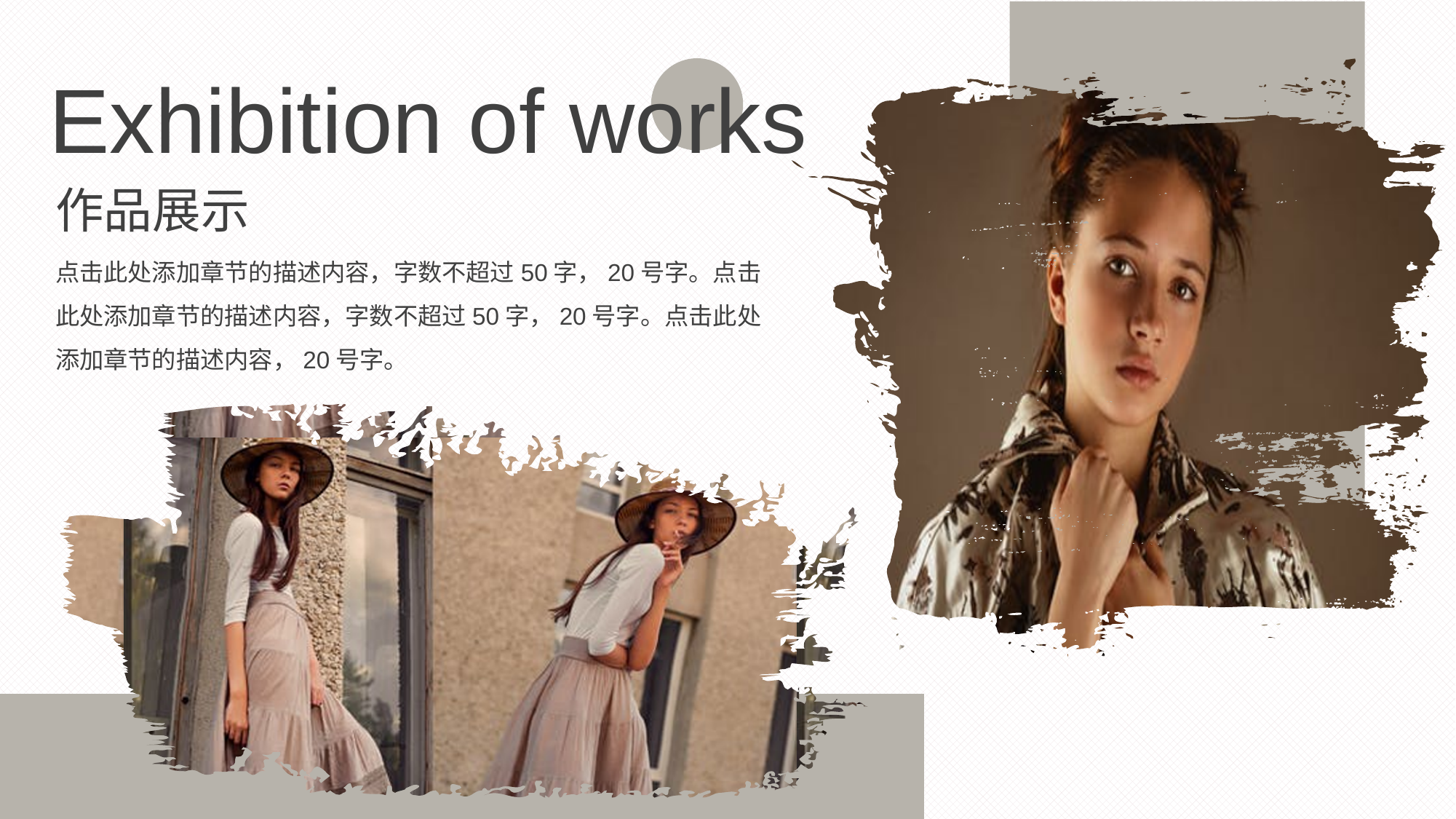

Exhibition of works

作品展示
点击此处添加章节的描述内容，字数不超过50字，20号字。点击此处添加章节的描述内容，字数不超过50字，20号字。点击此处添加章节的描述内容，20号字。